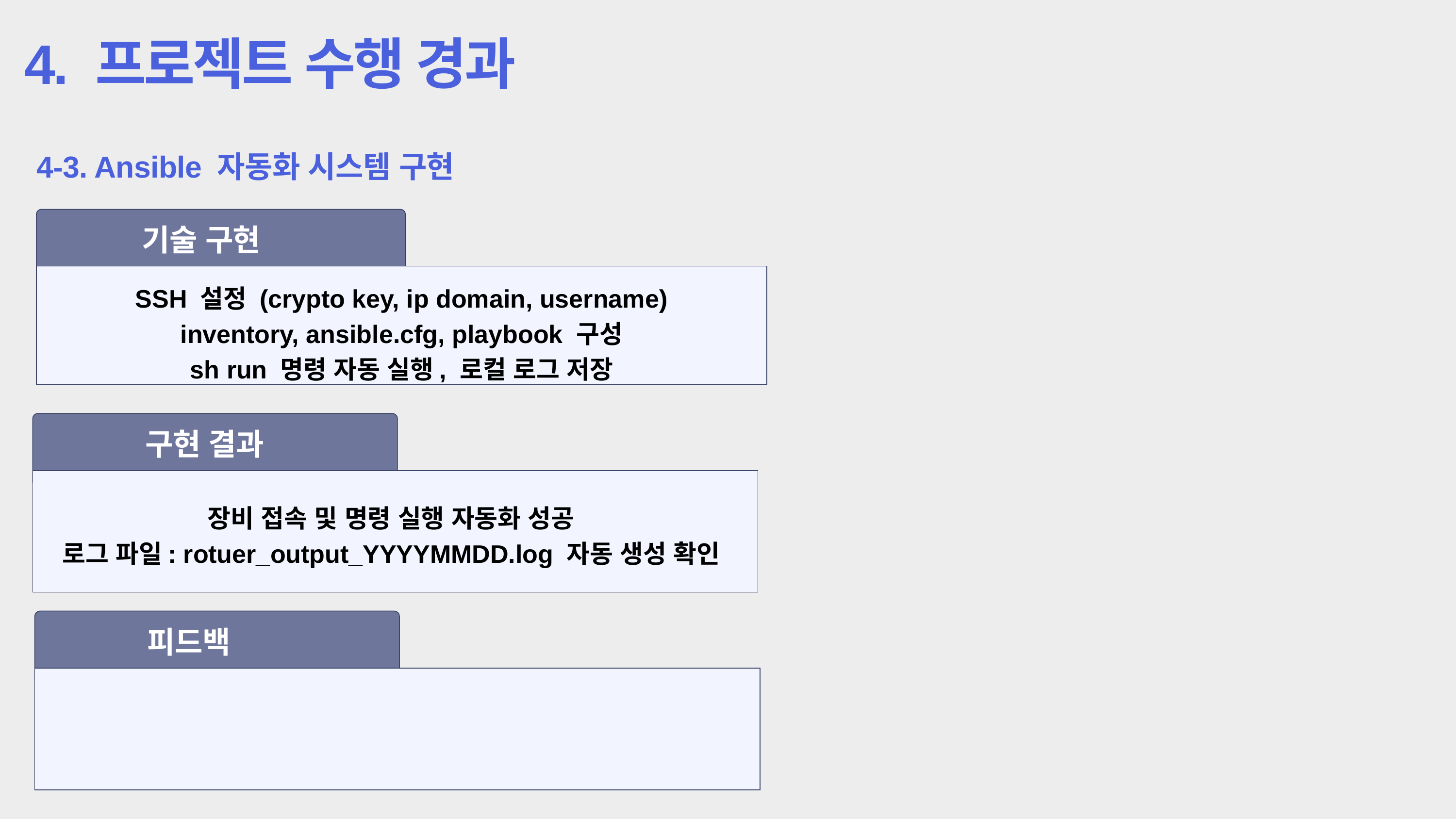

4. 프로젝트 수행 경과
4-3. Ansible 자동화 시스템 구현

기술 구현
SSH 설정 (crypto key, ip domain, username)
inventory, ansible.cfg, playbook 구성
sh run 명령 자동 실행, 로컬 로그 저장

구현 결과
장비 접속 및 명령 실행 자동화 성공
로그 파일: rotuer_output_YYYYMMDD.log 자동 생성 확인

피드백